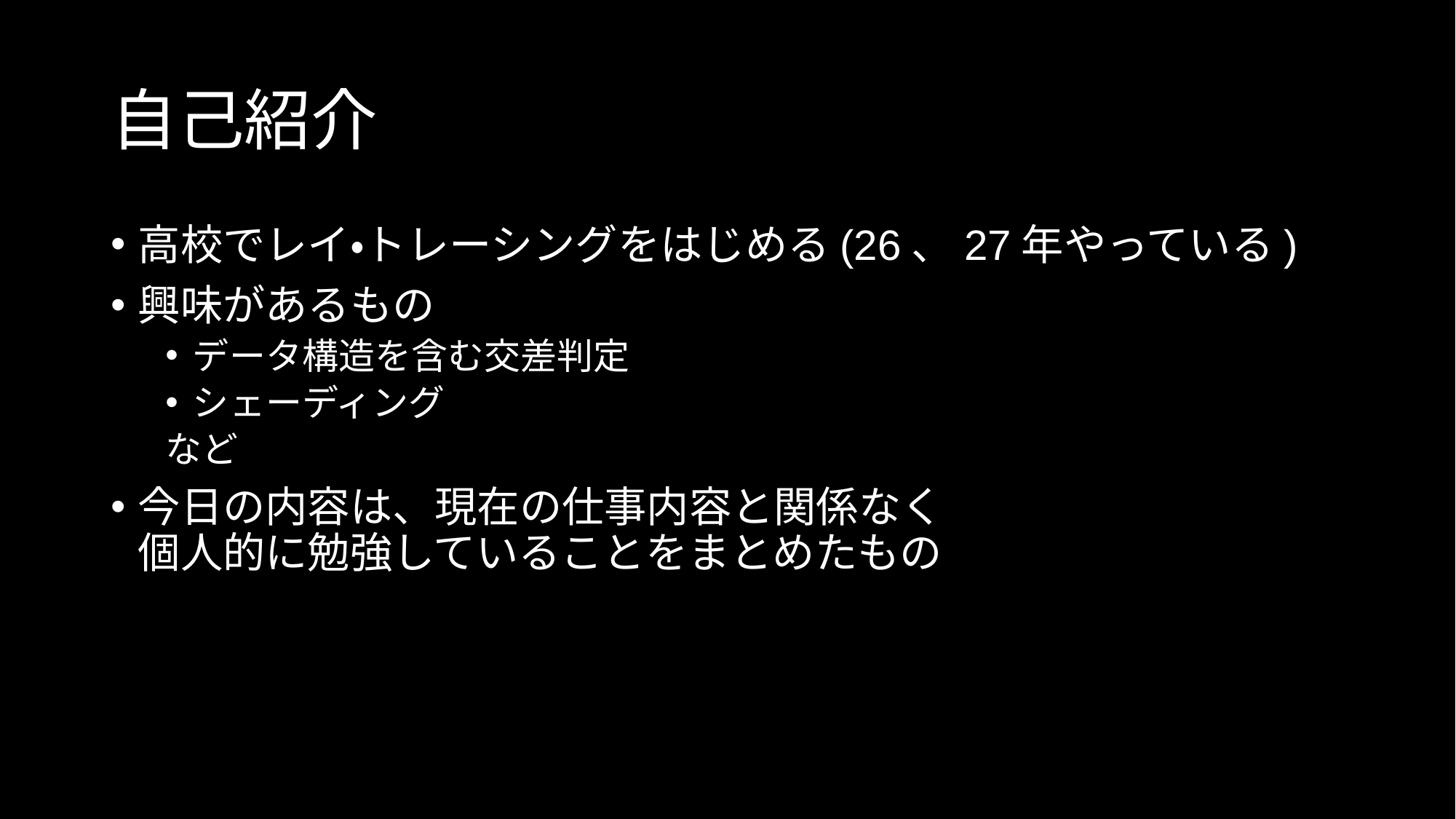

# 自己紹介
高校でレイ・トレーシングをはじめる(26、27年やっている)
興味があるもの
データ構造を含む交差判定
シェーディング
など
今日の内容は、現在の仕事内容と関係なく
個人的に勉強していることをまとめたもの